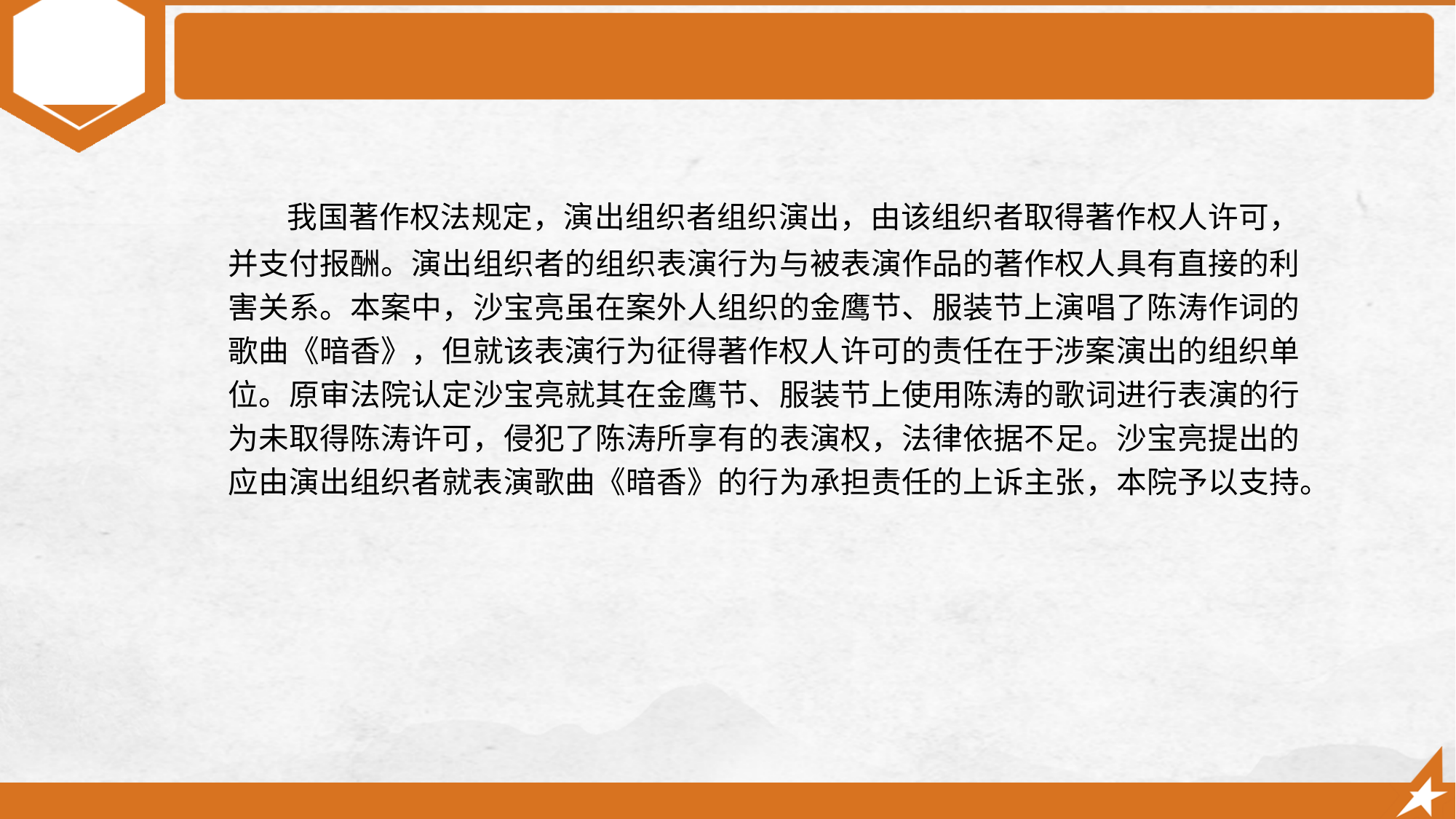

我国著作权法规定，演出组织者组织演出，由该组织者取得著作权人许可，并支付报酬。演出组织者的组织表演行为与被表演作品的著作权人具有直接的利害关系。本案中，沙宝亮虽在案外人组织的金鹰节、服装节上演唱了陈涛作词的歌曲《暗香》，但就该表演行为征得著作权人许可的责任在于涉案演出的组织单位。原审法院认定沙宝亮就其在金鹰节、服装节上使用陈涛的歌词进行表演的行为未取得陈涛许可，侵犯了陈涛所享有的表演权，法律依据不足。沙宝亮提出的应由演出组织者就表演歌曲《暗香》的行为承担责任的上诉主张，本院予以支持。